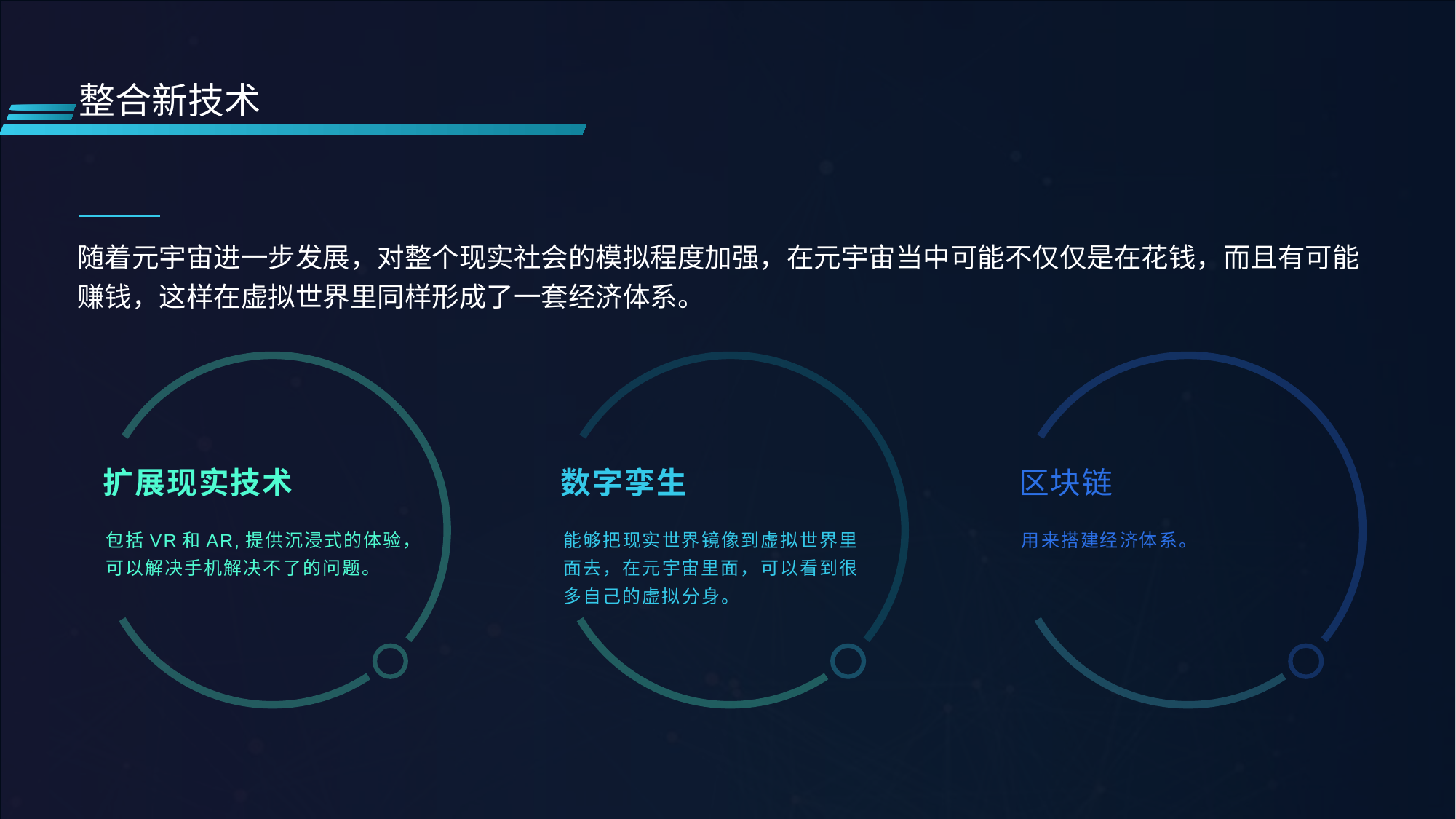

整合新技术
随着元宇宙进一步发展，对整个现实社会的模拟程度加强，在元宇宙当中可能不仅仅是在花钱，而且有可能赚钱，这样在虚拟世界里同样形成了一套经济体系。

扩展现实技术
数字孪生
区块链
包括VR和AR,提供沉浸式的体验，可以解决手机解决不了的问题。
能够把现实世界镜像到虚拟世界里面去，在元宇宙里面，可以看到很多自己的虚拟分身。
用来搭建经济体系。